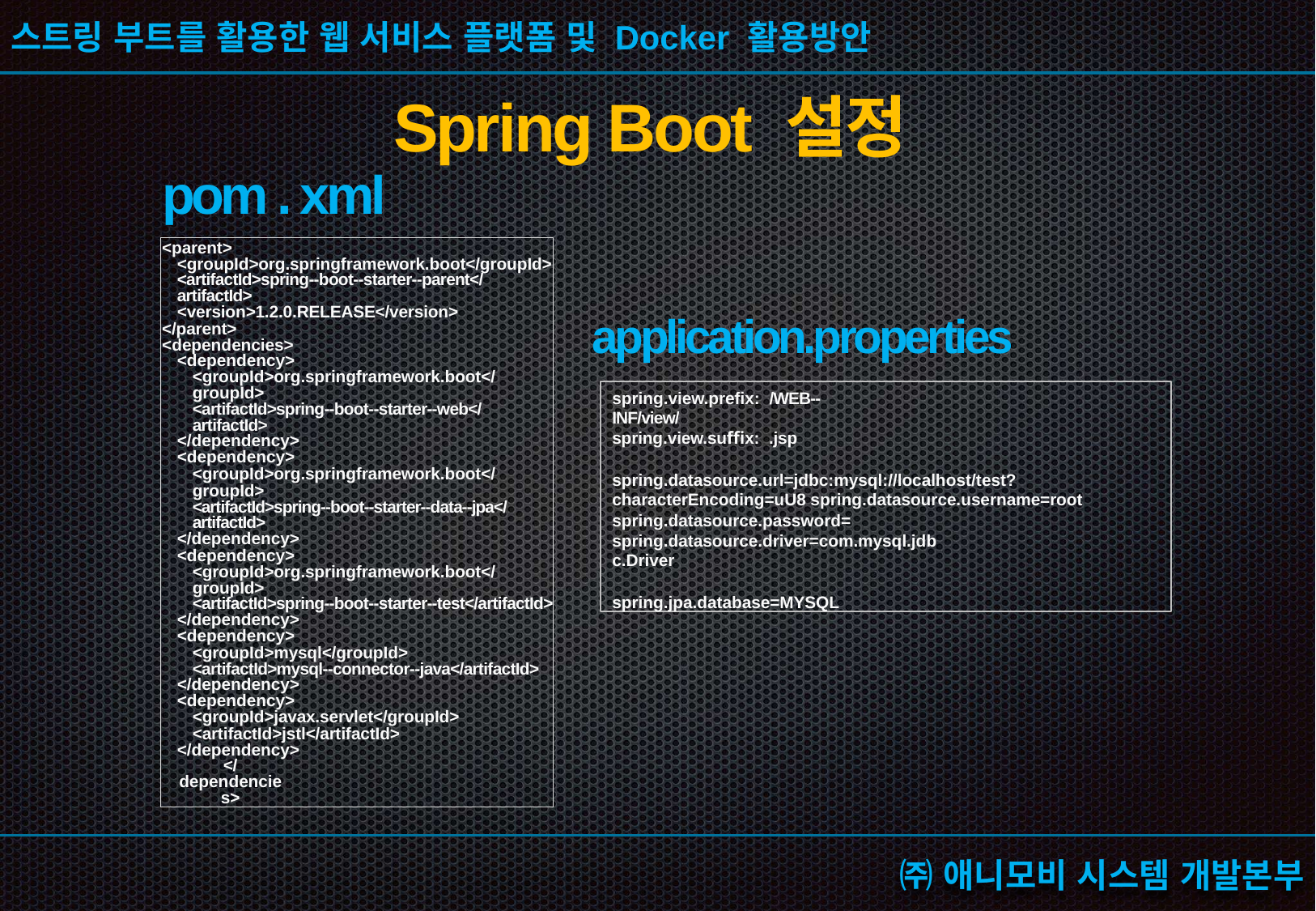

Spring Boot 설정
pom . xml
<parent>
<groupId>org.springframework.boot</groupId>
<artifactId>spring-­‐boot-­‐starter-­‐parent</artifactId>
<version>1.2.0.RELEASE</version>
</parent>
<dependencies>
<dependency>
<groupId>org.springframework.boot</groupId>
<artifactId>spring-­‐boot-­‐starter-­‐web</artifactId>
</dependency>
<dependency>
<groupId>org.springframework.boot</groupId>
<artifactId>spring-­‐boot-­‐starter-­‐data-­‐jpa</artifactId>
</dependency>
<dependency>
<groupId>org.springframework.boot</groupId>
<artifactId>spring-­‐boot-­‐starter-­‐test</artifactId>
</dependency>
<dependency>
<groupId>mysql</groupId>
<artifactId>mysql-­‐connector-­‐java</artifactId>
</dependency>
<dependency>
<groupId>javax.servlet</groupId>
<artifactId>jstl</artifactId>
</dependency>
</dependencies>
application.properties
spring.view.preﬁx:  /WEB-­‐INF/view/ spring.view.suﬃx:  .jsp

spring.datasource.url=jdbc:mysql://localhost/test?characterEncoding=uU8 spring.datasource.username=root
spring.datasource.password= spring.datasource.driver=com.mysql.jdbc.Driver

spring.jpa.database=MYSQL